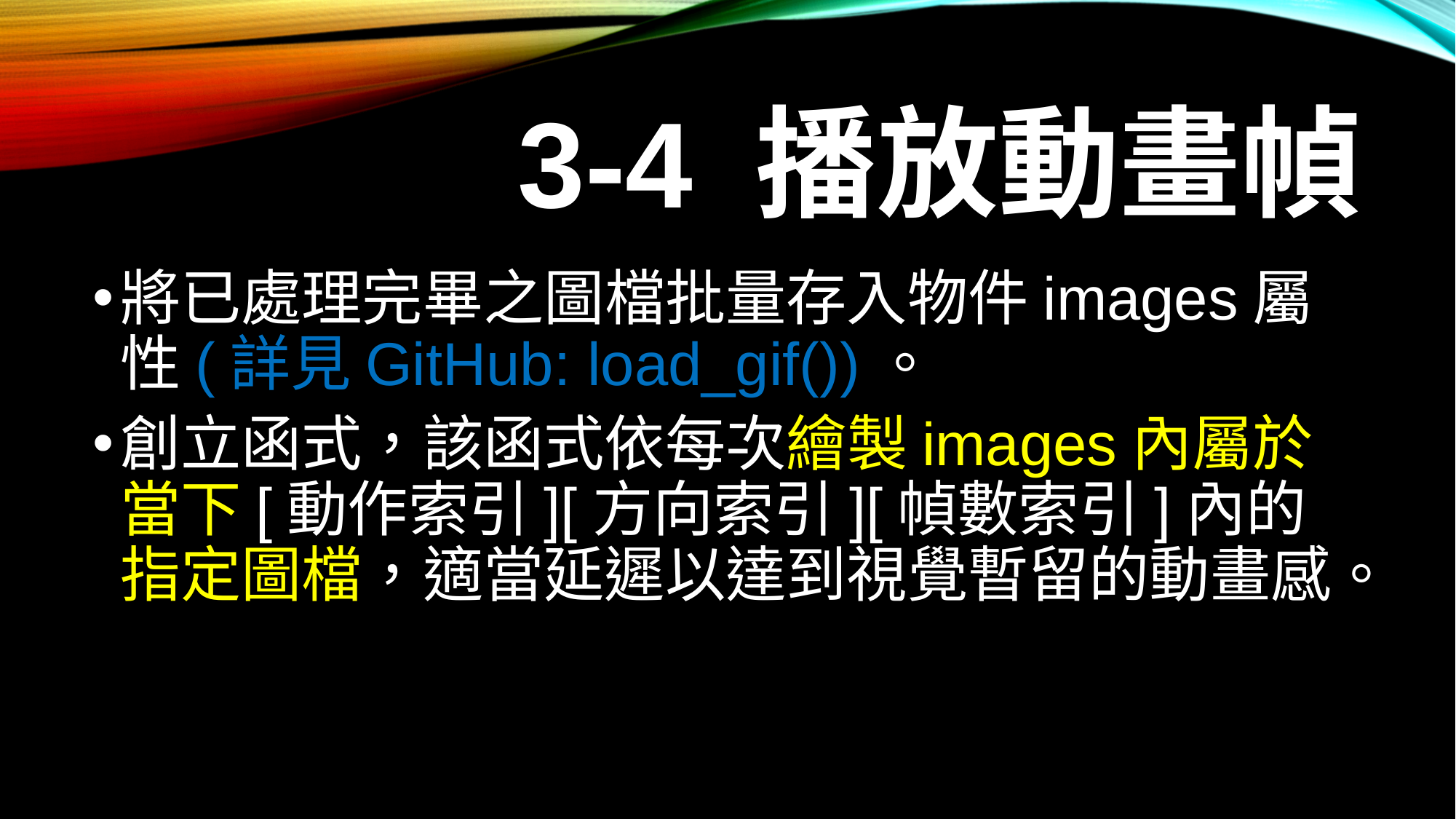

# 3-4 播放動畫幀
將已處理完畢之圖檔批量存入物件images屬性(詳見GitHub: load_gif())。
創立函式，該函式依每次繪製images內屬於當下[動作索引][方向索引][幀數索引]內的指定圖檔，適當延遲以達到視覺暫留的動畫感。